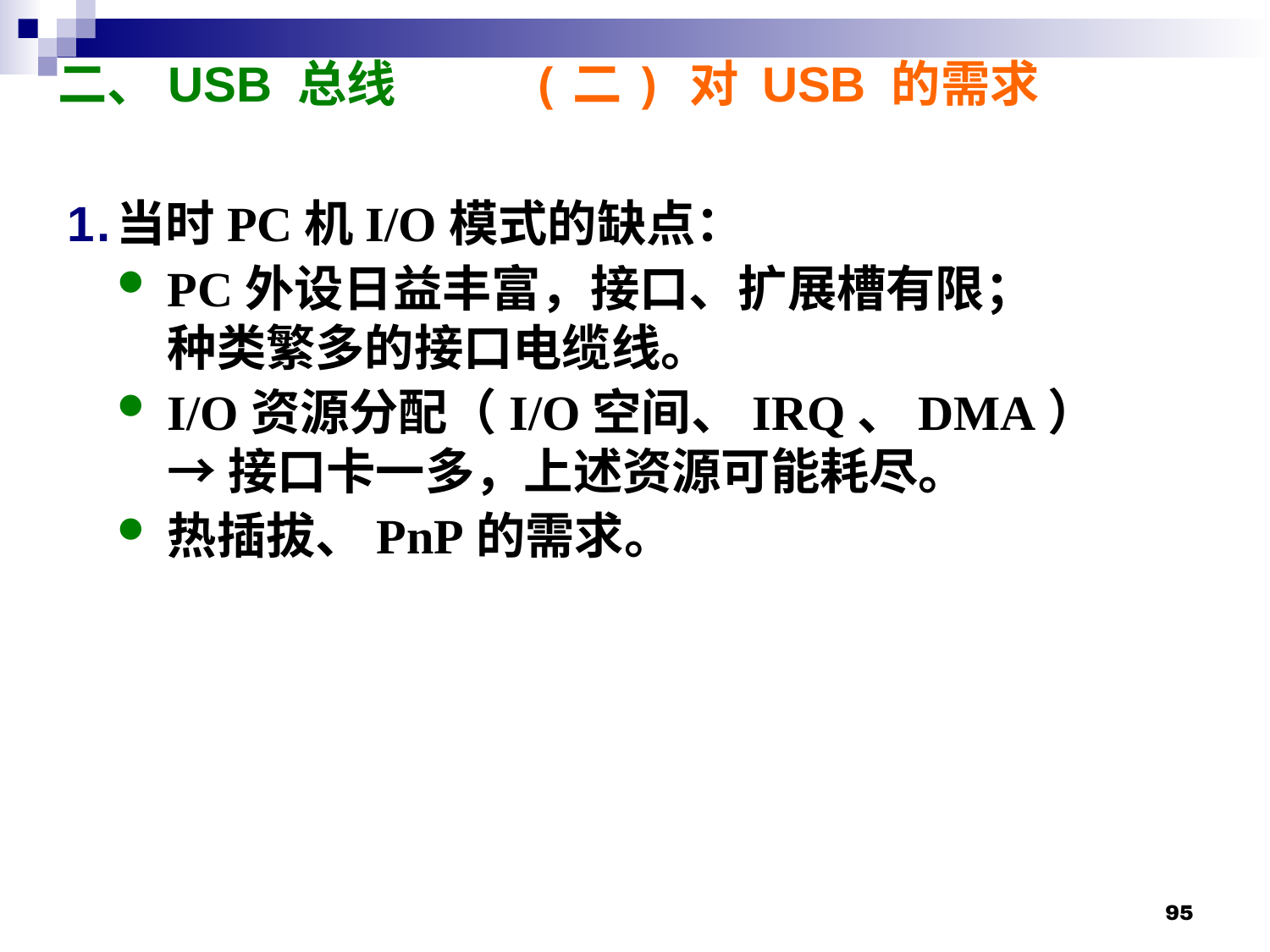

# 二、USB 总线           (二) 对 USB 的需求
当时PC机I/O模式的缺点：
PC外设日益丰富，接口、扩展槽有限；
种类繁多的接口电缆线。
I/O资源分配（I/O空间、IRQ、DMA）
→ 接口卡一多，上述资源可能耗尽。
热插拔、PnP的需求。
95